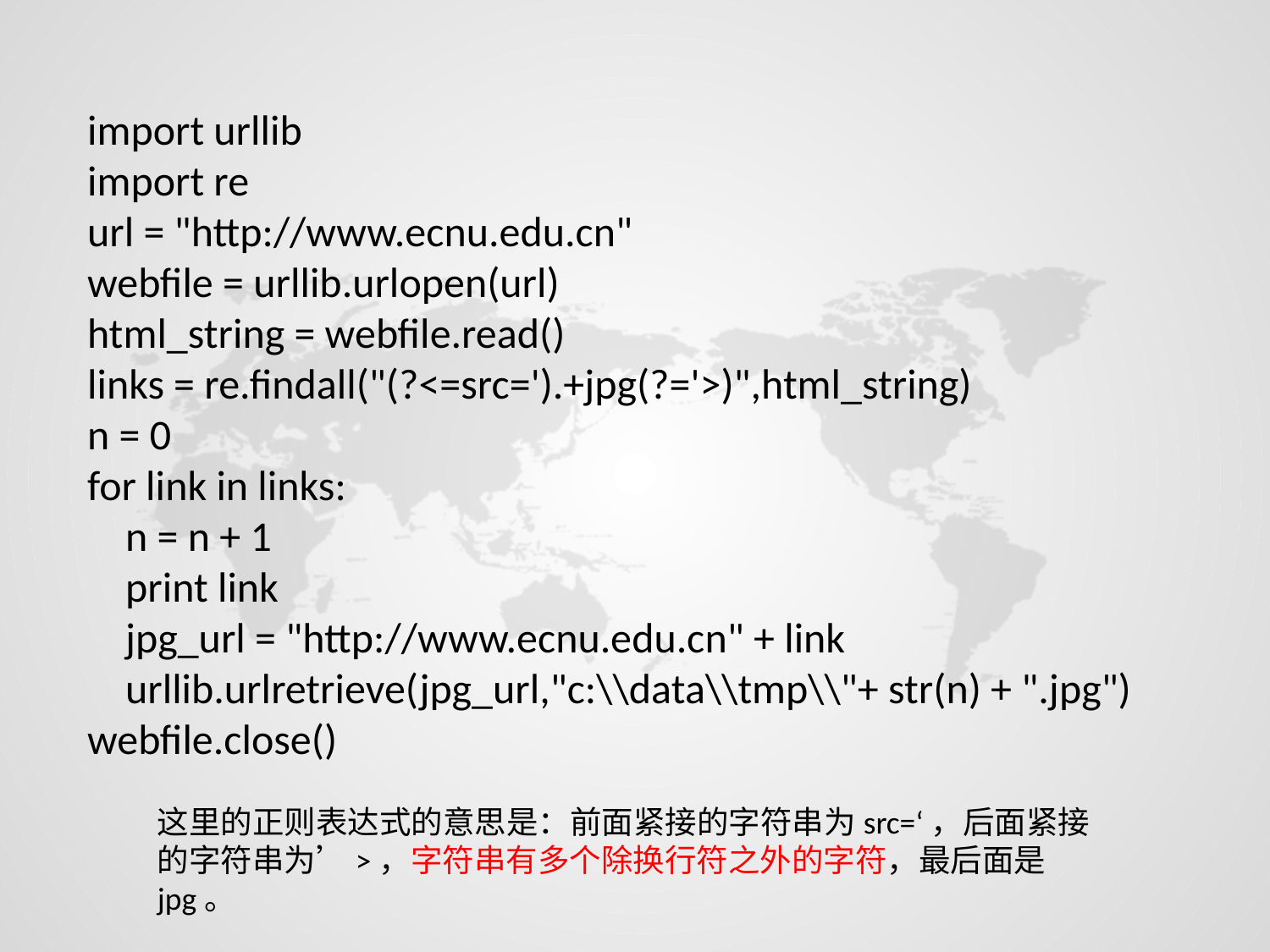

import urllib
import re
url = "http://www.ecnu.edu.cn"
webfile = urllib.urlopen(url)
html_string = webfile.read()
links = re.findall("(?<=src=').+jpg(?='>)",html_string)
n = 0
for link in links:
    n = n + 1
    print link
    jpg_url = "http://www.ecnu.edu.cn" + link
    urllib.urlretrieve(jpg_url,"c:\\data\\tmp\\"+ str(n) + ".jpg")
webfile.close()
这里的正则表达式的意思是：前面紧接的字符串为src=‘，后面紧接的字符串为’>，字符串有多个除换行符之外的字符，最后面是jpg。